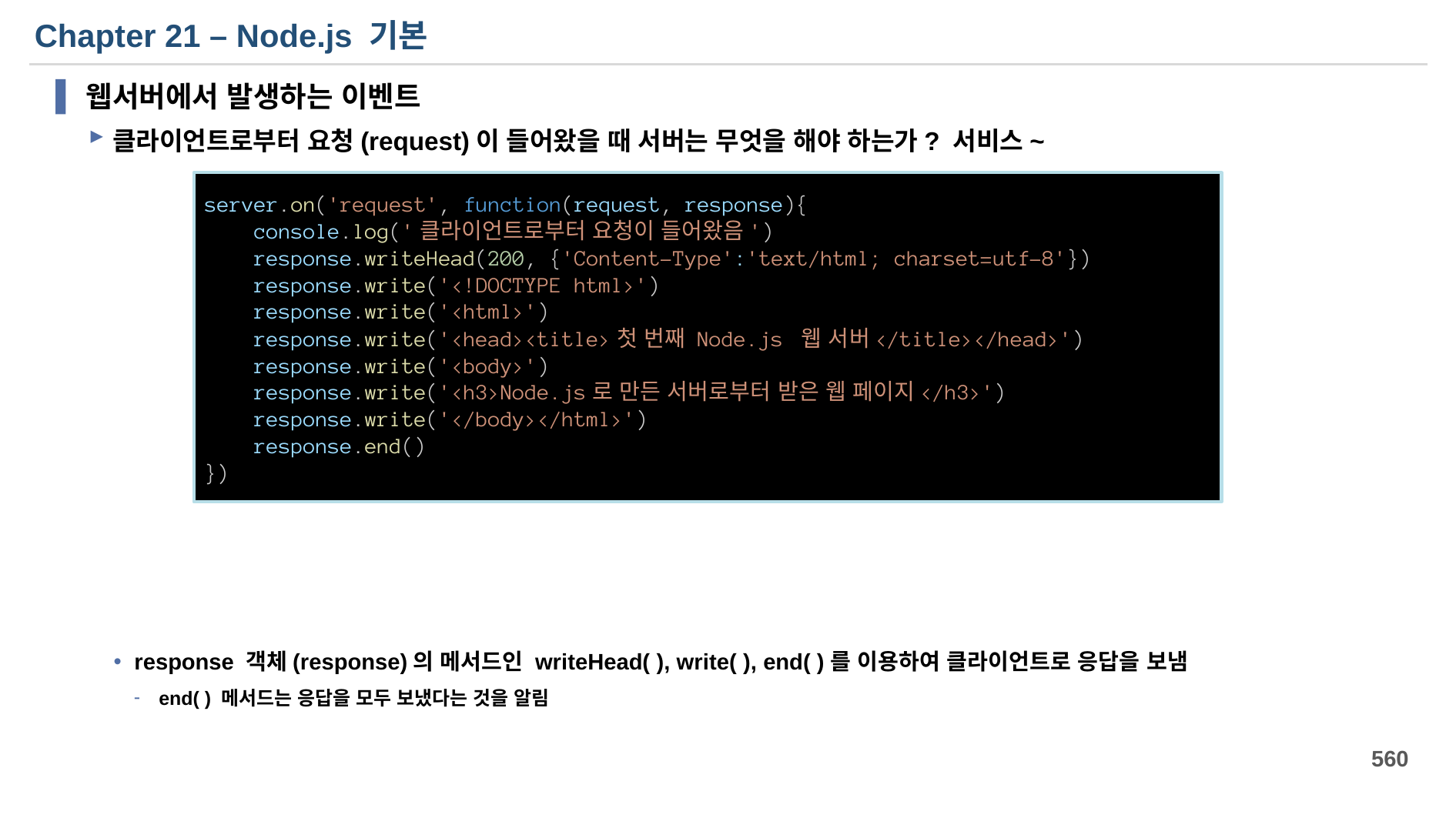

# Chapter 21 – Node.js 기본
웹서버에서 발생하는 이벤트
클라이언트로부터 요청(request)이 들어왔을 때 서버는 무엇을 해야 하는가? 서비스~

response 객체(response)의 메서드인 writeHead( ), write( ), end( )를 이용하여 클라이언트로 응답을 보냄
end( ) 메서드는 응답을 모두 보냈다는 것을 알림

server.on('request', function(request, response){
    console.log('클라이언트로부터 요청이 들어왔음')
    response.writeHead(200, {'Content-Type':'text/html; charset=utf-8'})
    response.write('<!DOCTYPE html>')
    response.write('<html>')
    response.write('<head><title>첫 번째 Node.js 웹 서버</title></head>')
    response.write('<body>')
    response.write('<h3>Node.js로 만든 서버로부터 받은 웹 페이지</h3>')
    response.write('</body></html>')
    response.end()
})
560